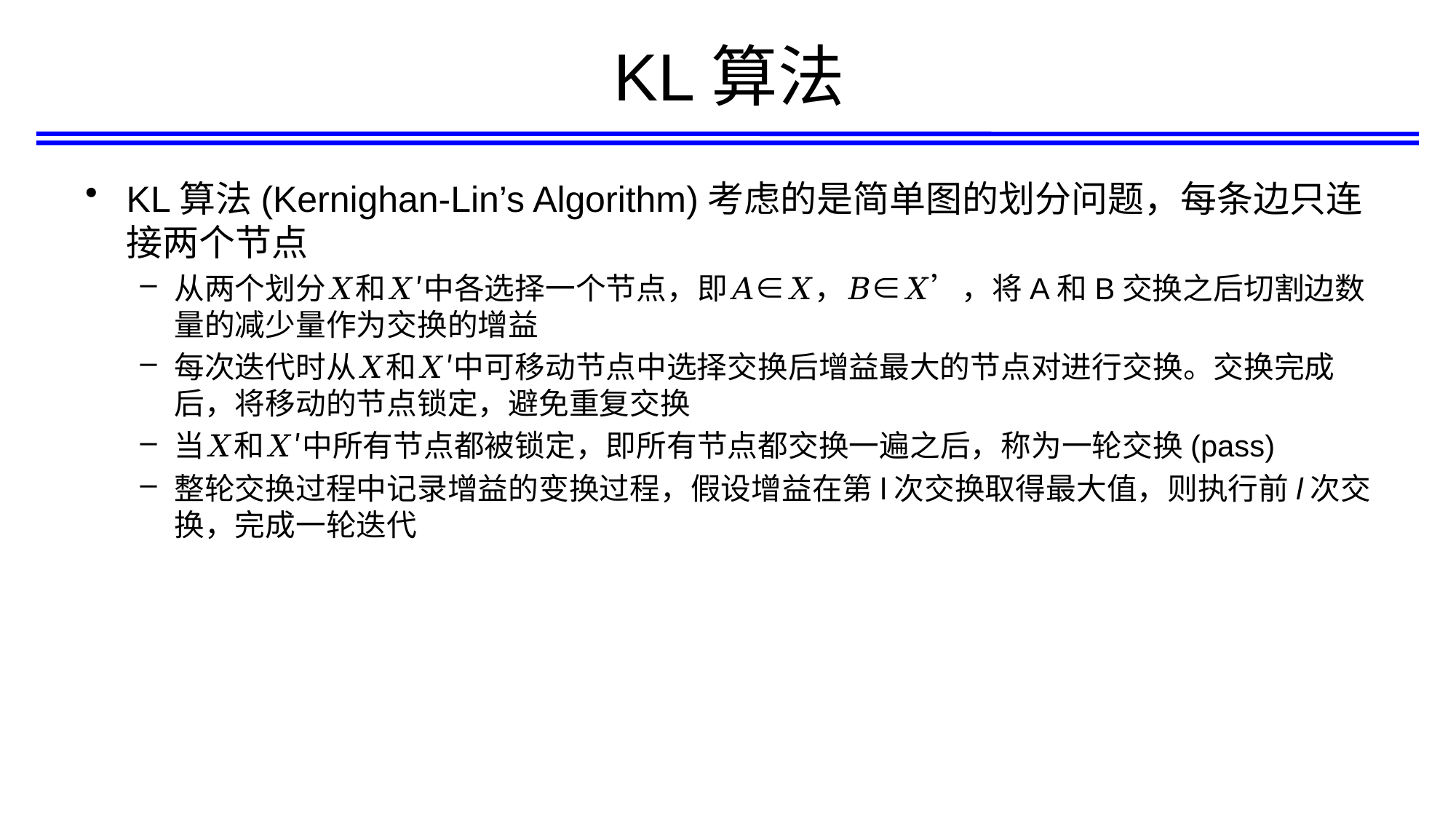

# KL算法
KL算法(Kernighan-Lin’s Algorithm)考虑的是简单图的划分问题，每条边只连接两个节点
从两个划分𝑋和𝑋′中各选择一个节点，即𝐴∈𝑋，𝐵∈𝑋’，将A和B交换之后切割边数量的减少量作为交换的增益
每次迭代时从𝑋和𝑋′中可移动节点中选择交换后增益最大的节点对进行交换。交换完成后，将移动的节点锁定，避免重复交换
当𝑋和𝑋′中所有节点都被锁定，即所有节点都交换一遍之后，称为一轮交换(pass)
整轮交换过程中记录增益的变换过程，假设增益在第l次交换取得最大值，则执行前l次交换，完成一轮迭代